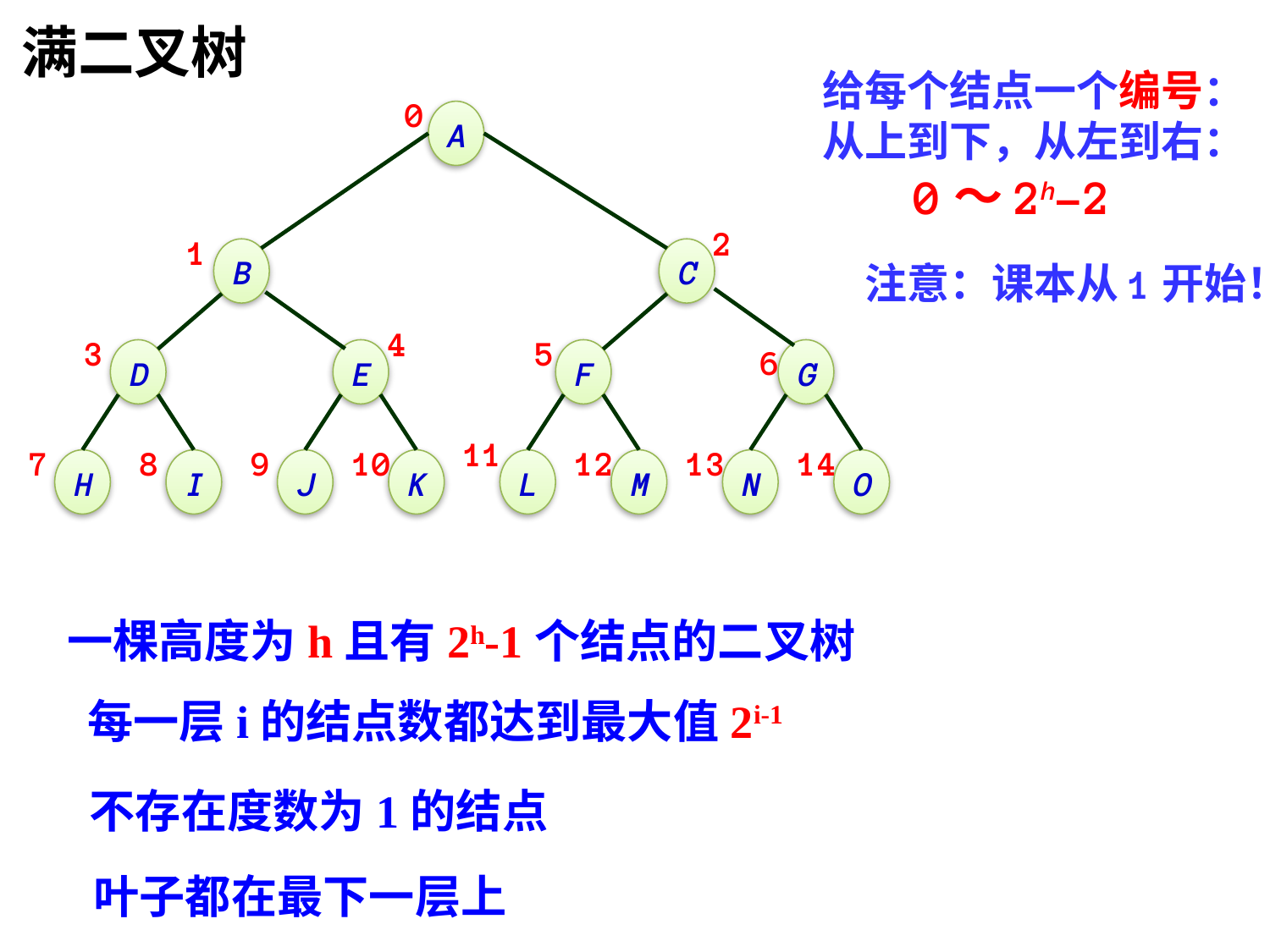

满二叉树
给每个结点一个编号：
从上到下，从左到右：
0～2h-2
0
A
2
1
B
C
4
3
5
D
E
F
6
G
11
7
8
9
10
12
13
14
H
I
J
K
L
M
N
O
注意：课本从1开始！
一棵高度为h且有2h-1个结点的二叉树
每一层i的结点数都达到最大值2i-1
不存在度数为1的结点
叶子都在最下一层上